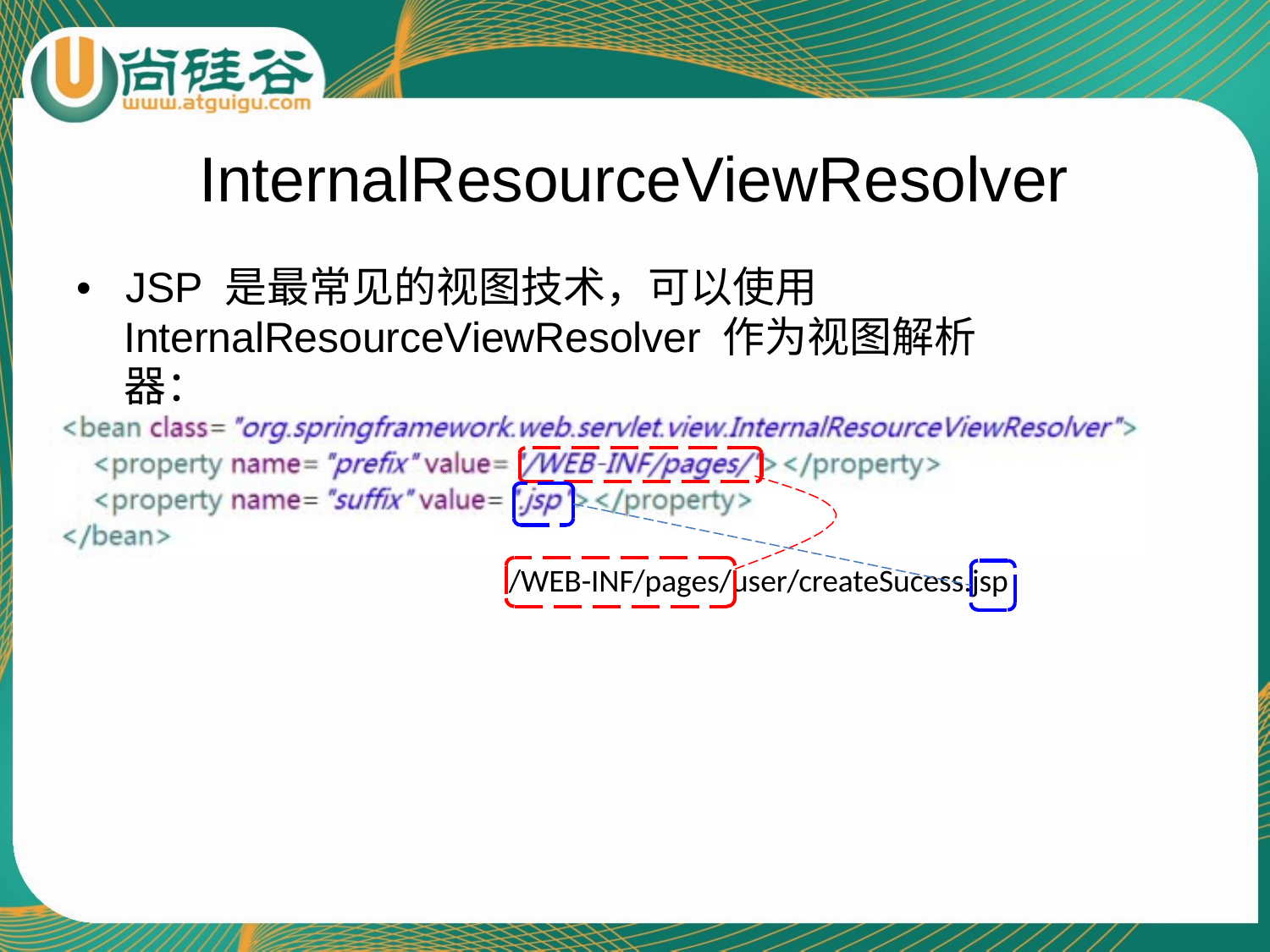

# InternalResourceViewResolver
•	JSP 是最常见的视图技术，可以使用
InternalResourceViewResolver 作为视图解析器：

/WEB-INF/pages/user/createSucess.jsp